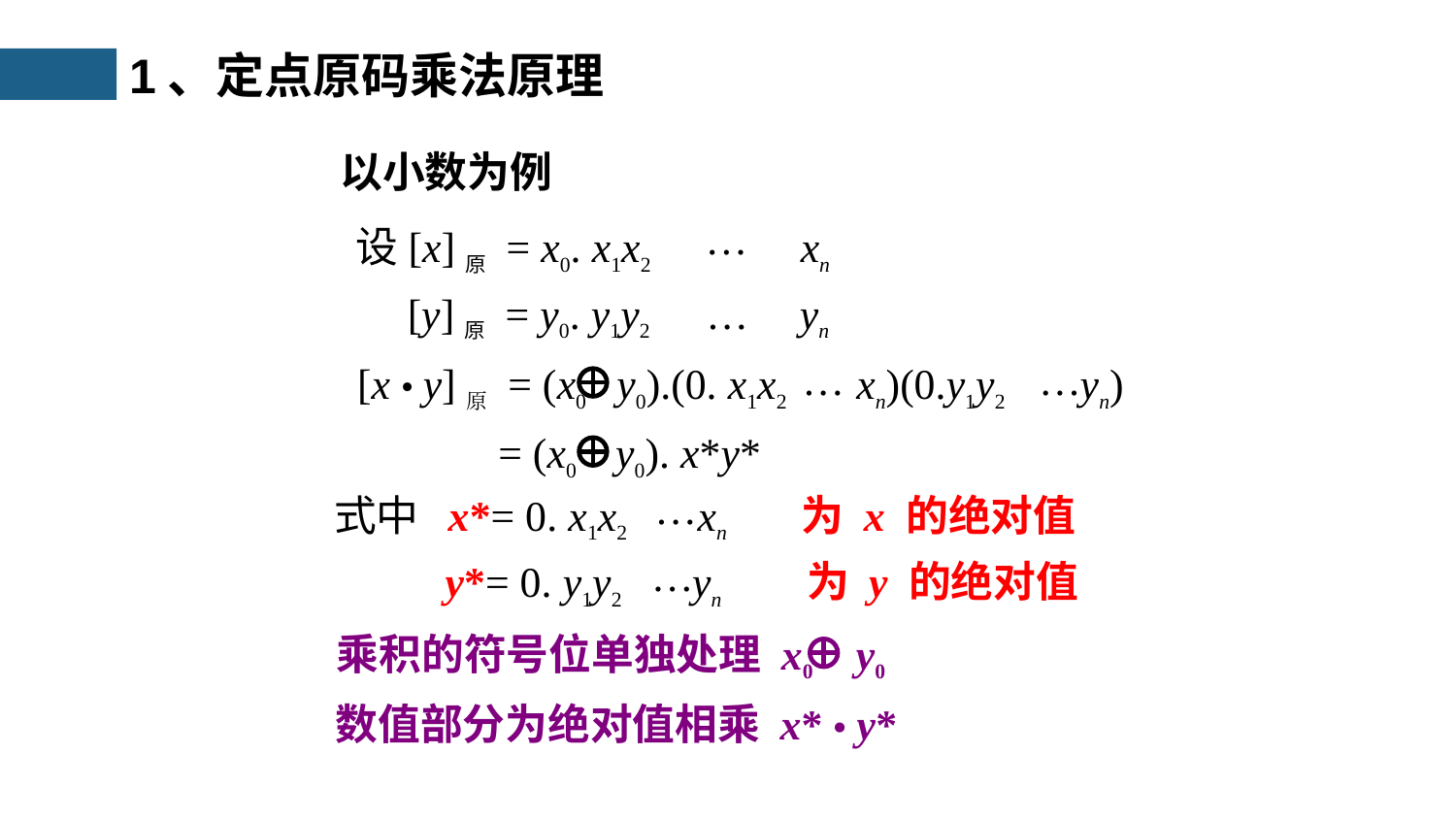

1、定点原码乘法原理
以小数为例
 …
设[x]原 = x0. x1x2              xn
[y]原 = y0. y1y2              yn
…
…
…
[x • y]原 = (x0     y0).(0. x1x2       xn)(0.y1y2       yn)

= (x0    y0). x*y*

 …
式中  x*= 0. x1x2       xn      为 x 的绝对值
 …
y*= 0. y1y2       yn       为 y 的绝对值
乘积的符号位单独处理 x0    y0

数值部分为绝对值相乘 x* • y*